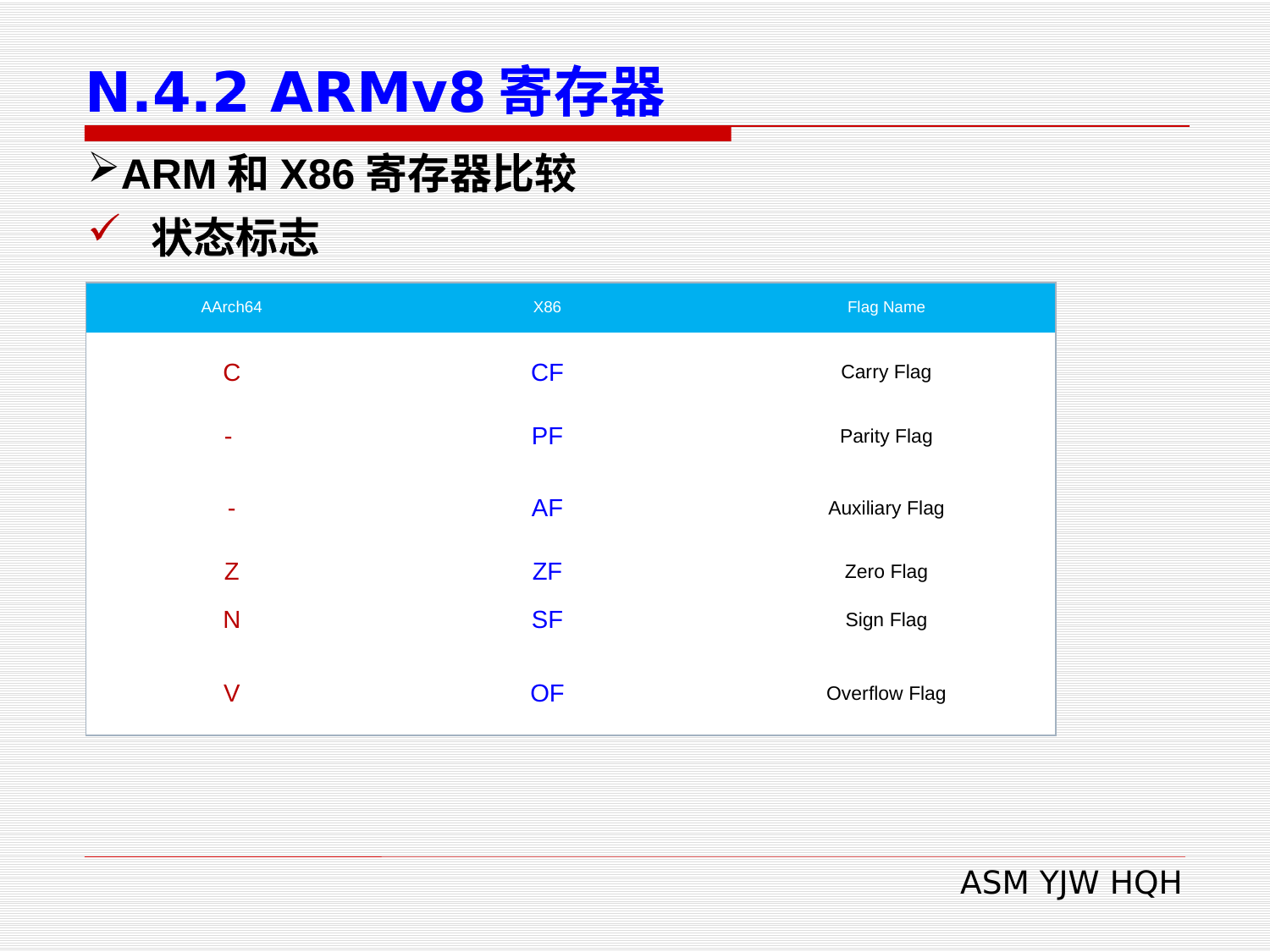

# N.4.2 ARMv8寄存器
ARM和X86寄存器比较
状态标志
| AArch64 | X86 | Flag Name |
| --- | --- | --- |
| C | CF | Carry Flag |
| - | PF | Parity Flag |
| - | AF | Auxiliary Flag |
| Z | ZF | Zero Flag |
| N | SF | Sign Flag |
| V | OF | Overflow Flag |